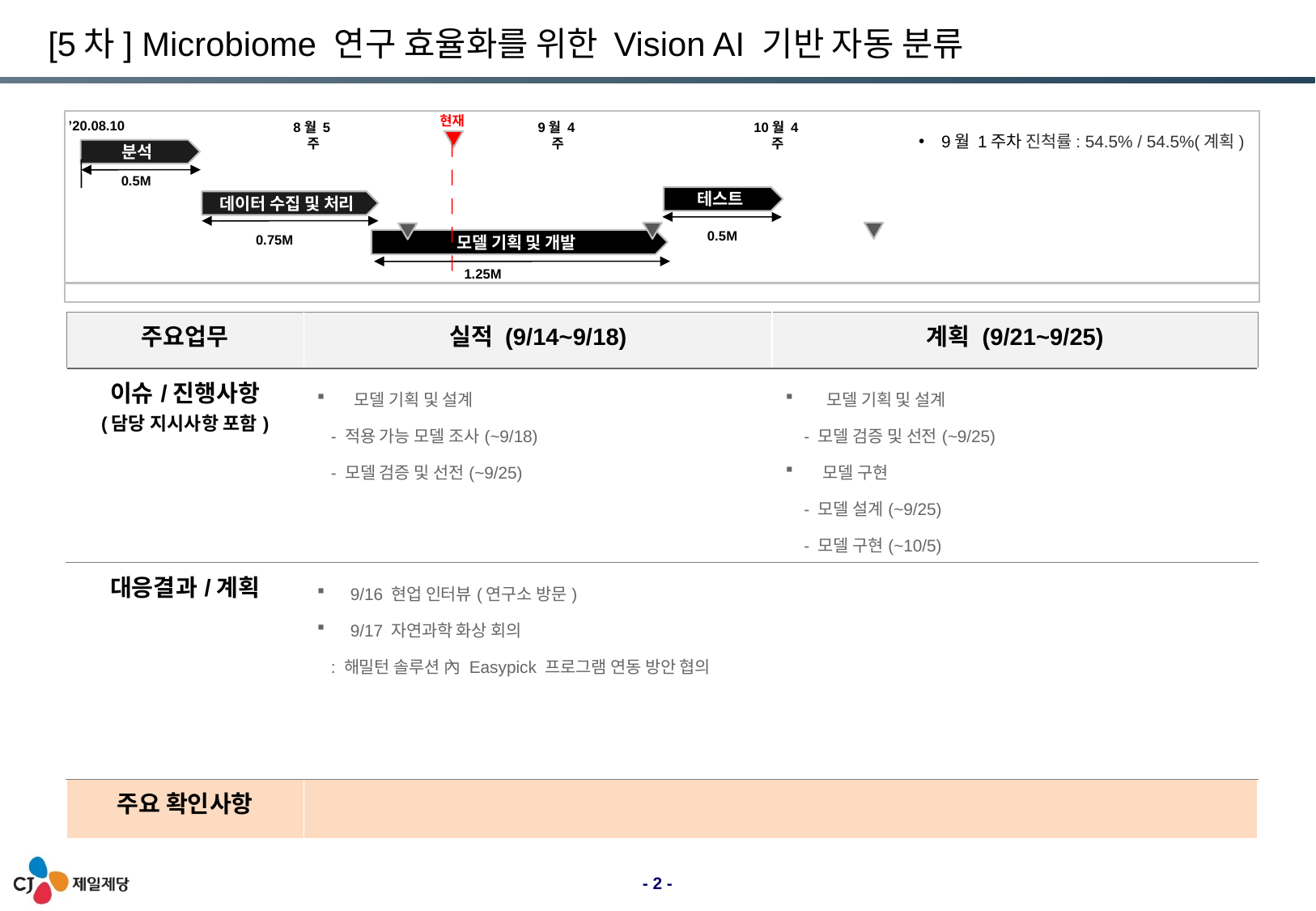

[5차] Microbiome 연구 효율화를 위한 Vision AI 기반 자동 분류
현재

’20.08.10
10월 4주
8월 5주
9월 4주
9월 1주차 진척률: 54.5% / 54.5%(계획)
분석

0.5M

테스트
데이터 수집 및 처리

0.5M

0.75M
모델 기획 및 개발
1.25M

| 주요업무 | 실적 (9/14~9/18) | 계획 (9/21~9/25) |
| --- | --- | --- |
| 이슈/진행사항 (담당 지시사항 포함) | 모델 기획 및 설계 - 적용 가능 모델 조사(~9/18) - 모델 검증 및 선전(~9/25) | 모델 기획 및 설계 - 모델 검증 및 선전(~9/25) 모델 구현 - 모델 설계(~9/25) - 모델 구현(~10/5) |
| 대응결과/계획 | 9/16 현업 인터뷰(연구소 방문) 9/17 자연과학 화상 회의 : 해밀턴 솔루션 內 Easypick 프로그램 연동 방안 협의 |  |
| 주요 확인사항 |  |  |